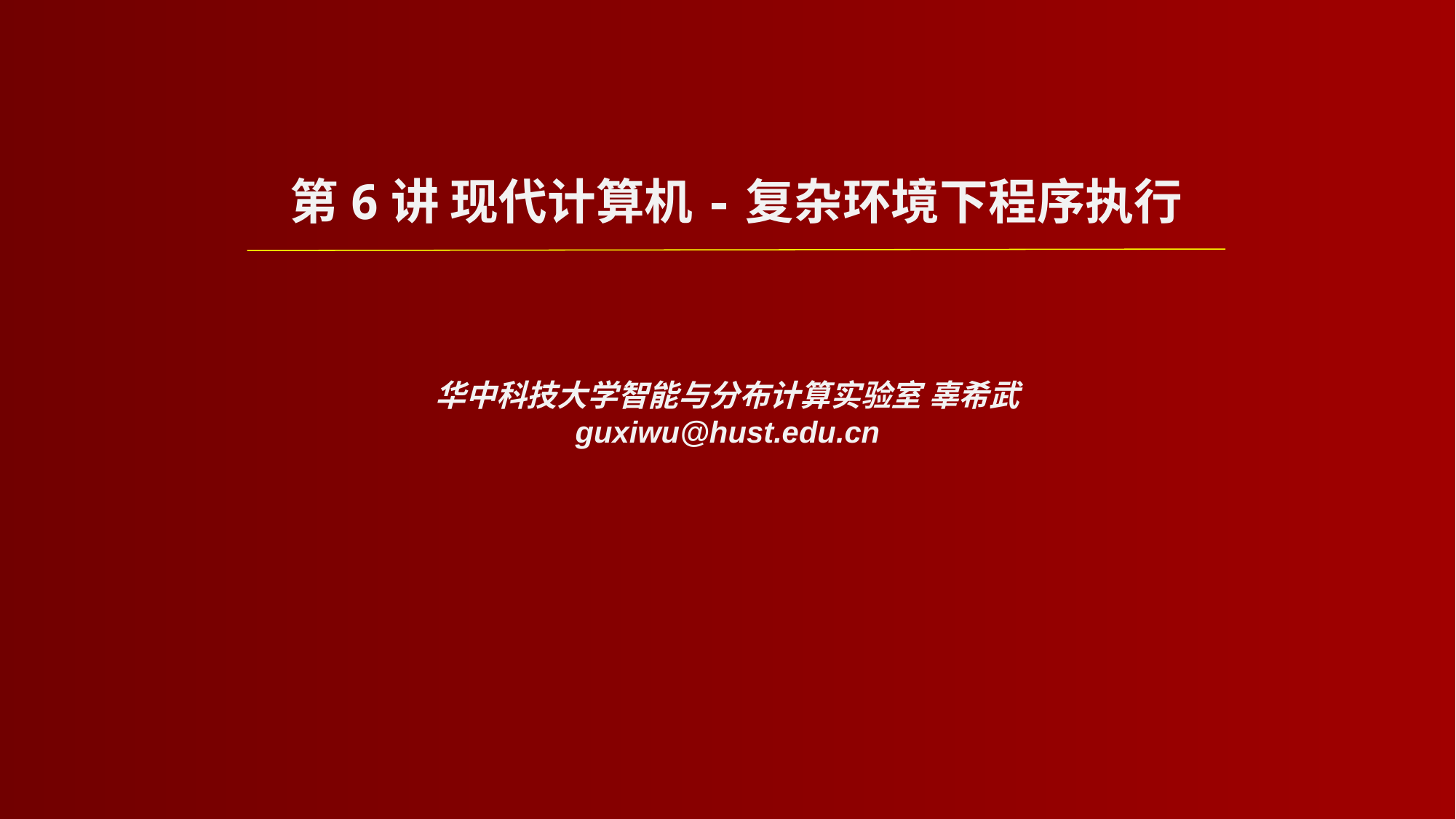

# 第6讲 现代计算机-复杂环境下程序执行

华中科技大学智能与分布计算实验室 辜希武
guxiwu@hust.edu.cn